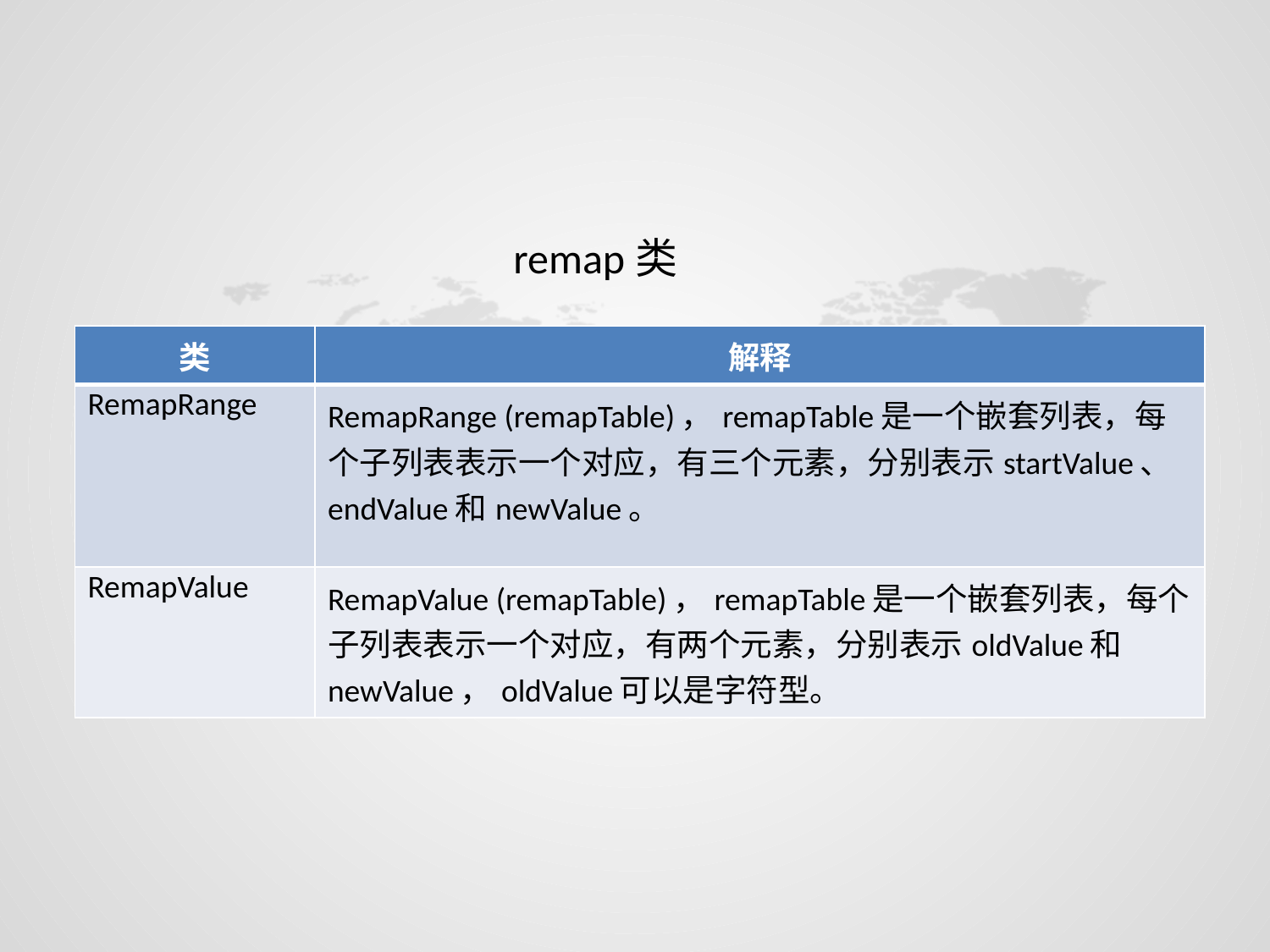

remap类
| 类 | 解释 |
| --- | --- |
| RemapRange | RemapRange (remapTable)，remapTable是一个嵌套列表，每个子列表表示一个对应，有三个元素，分别表示startValue、endValue和newValue。 |
| RemapValue | RemapValue (remapTable)，remapTable是一个嵌套列表，每个子列表表示一个对应，有两个元素，分别表示oldValue和newValue，oldValue可以是字符型。 |